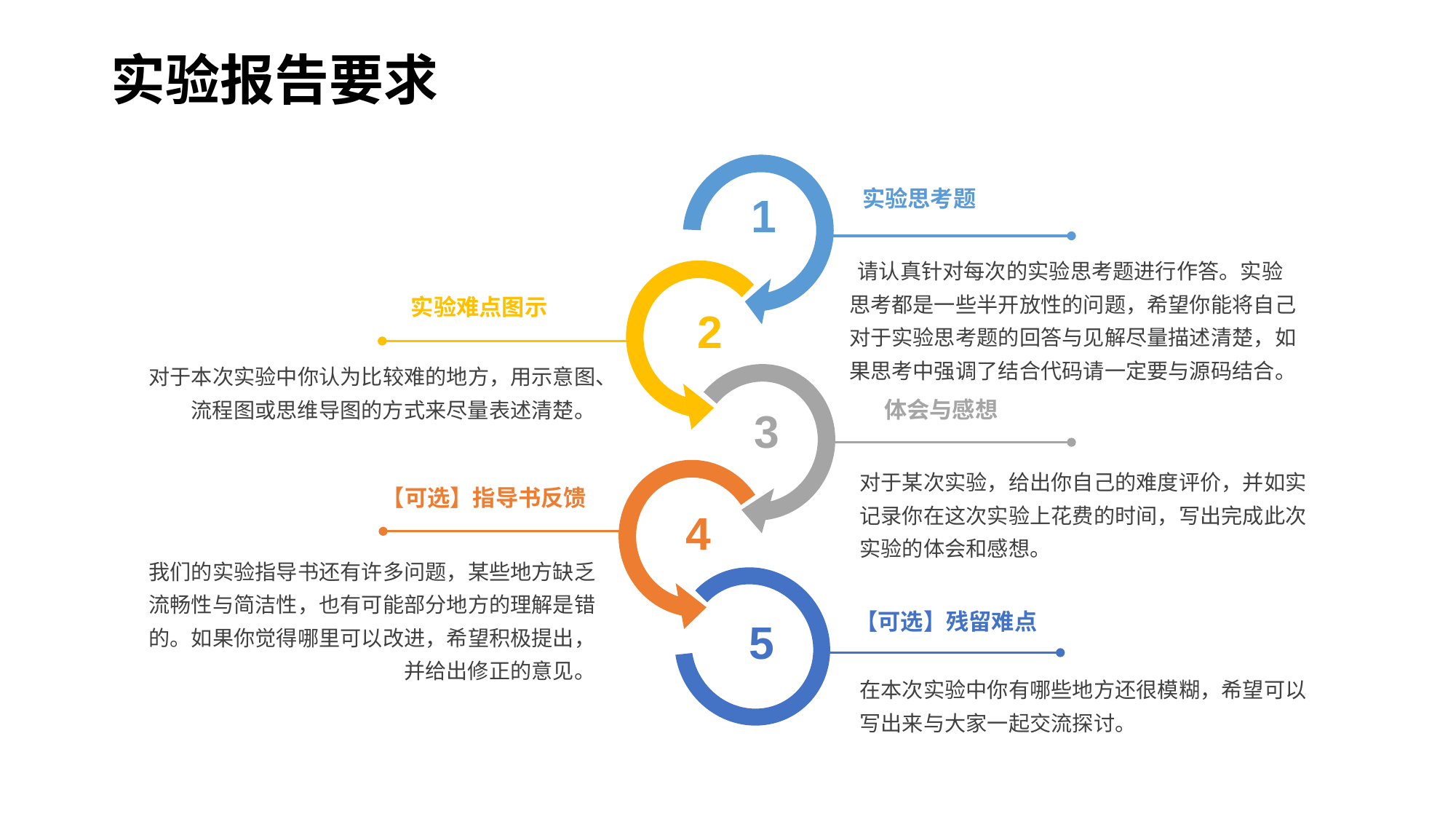

# 实验报告要求

实验思考题
1
 请认真针对每次的实验思考题进行作答。实验思考都是一些半开放性的问题，希望你能将自己对于实验思考题的回答与见解尽量描述清楚，如果思考中强调了结合代码请一定要与源码结合。

实验难点图示
2

对于本次实验中你认为比较难的地方，用示意图、流程图或思维导图的方式来尽量表述清楚。
体会与感想
3

对于某次实验，给出你自己的难度评价，并如实记录你在这次实验上花费的时间，写出完成此次实验的体会和感想。
【可选】指导书反馈
4
我们的实验指导书还有许多问题，某些地方缺乏流畅性与简洁性，也有可能部分地方的理解是错的。如果你觉得哪里可以改进，希望积极提出，并给出修正的意见。

【可选】残留难点
5
在本次实验中你有哪些地方还很模糊，希望可以写出来与大家一起交流探讨。